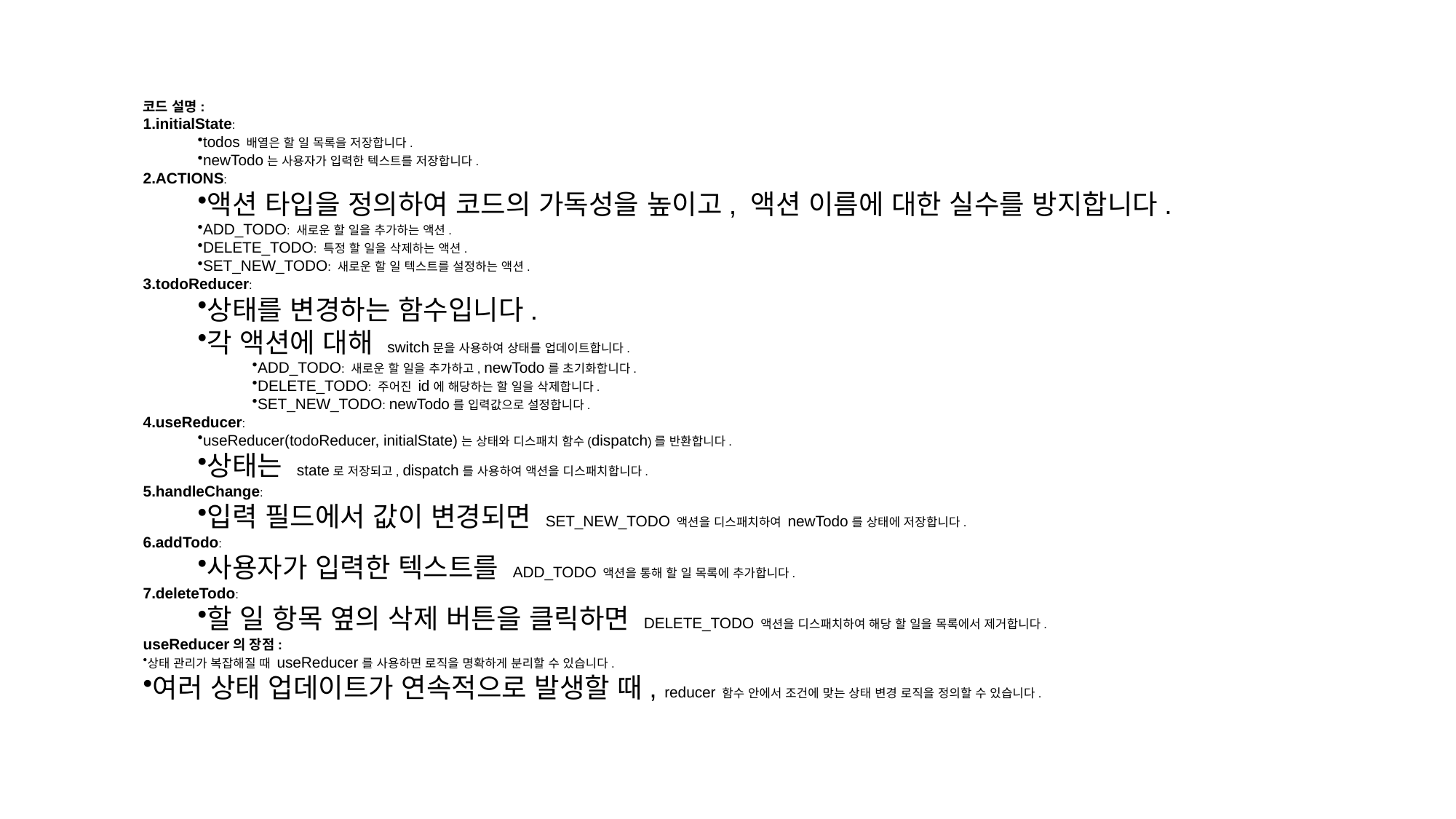

코드 설명:
initialState:
todos 배열은 할 일 목록을 저장합니다.
newTodo는 사용자가 입력한 텍스트를 저장합니다.
ACTIONS:
액션 타입을 정의하여 코드의 가독성을 높이고, 액션 이름에 대한 실수를 방지합니다.
ADD_TODO: 새로운 할 일을 추가하는 액션.
DELETE_TODO: 특정 할 일을 삭제하는 액션.
SET_NEW_TODO: 새로운 할 일 텍스트를 설정하는 액션.
todoReducer:
상태를 변경하는 함수입니다.
각 액션에 대해 switch문을 사용하여 상태를 업데이트합니다.
ADD_TODO: 새로운 할 일을 추가하고, newTodo를 초기화합니다.
DELETE_TODO: 주어진 id에 해당하는 할 일을 삭제합니다.
SET_NEW_TODO: newTodo를 입력값으로 설정합니다.
useReducer:
useReducer(todoReducer, initialState)는 상태와 디스패치 함수(dispatch)를 반환합니다.
상태는 state로 저장되고, dispatch를 사용하여 액션을 디스패치합니다.
handleChange:
입력 필드에서 값이 변경되면 SET_NEW_TODO 액션을 디스패치하여 newTodo를 상태에 저장합니다.
addTodo:
사용자가 입력한 텍스트를 ADD_TODO 액션을 통해 할 일 목록에 추가합니다.
deleteTodo:
할 일 항목 옆의 삭제 버튼을 클릭하면 DELETE_TODO 액션을 디스패치하여 해당 할 일을 목록에서 제거합니다.
useReducer의 장점:
상태 관리가 복잡해질 때 useReducer를 사용하면 로직을 명확하게 분리할 수 있습니다.
여러 상태 업데이트가 연속적으로 발생할 때, reducer 함수 안에서 조건에 맞는 상태 변경 로직을 정의할 수 있습니다.